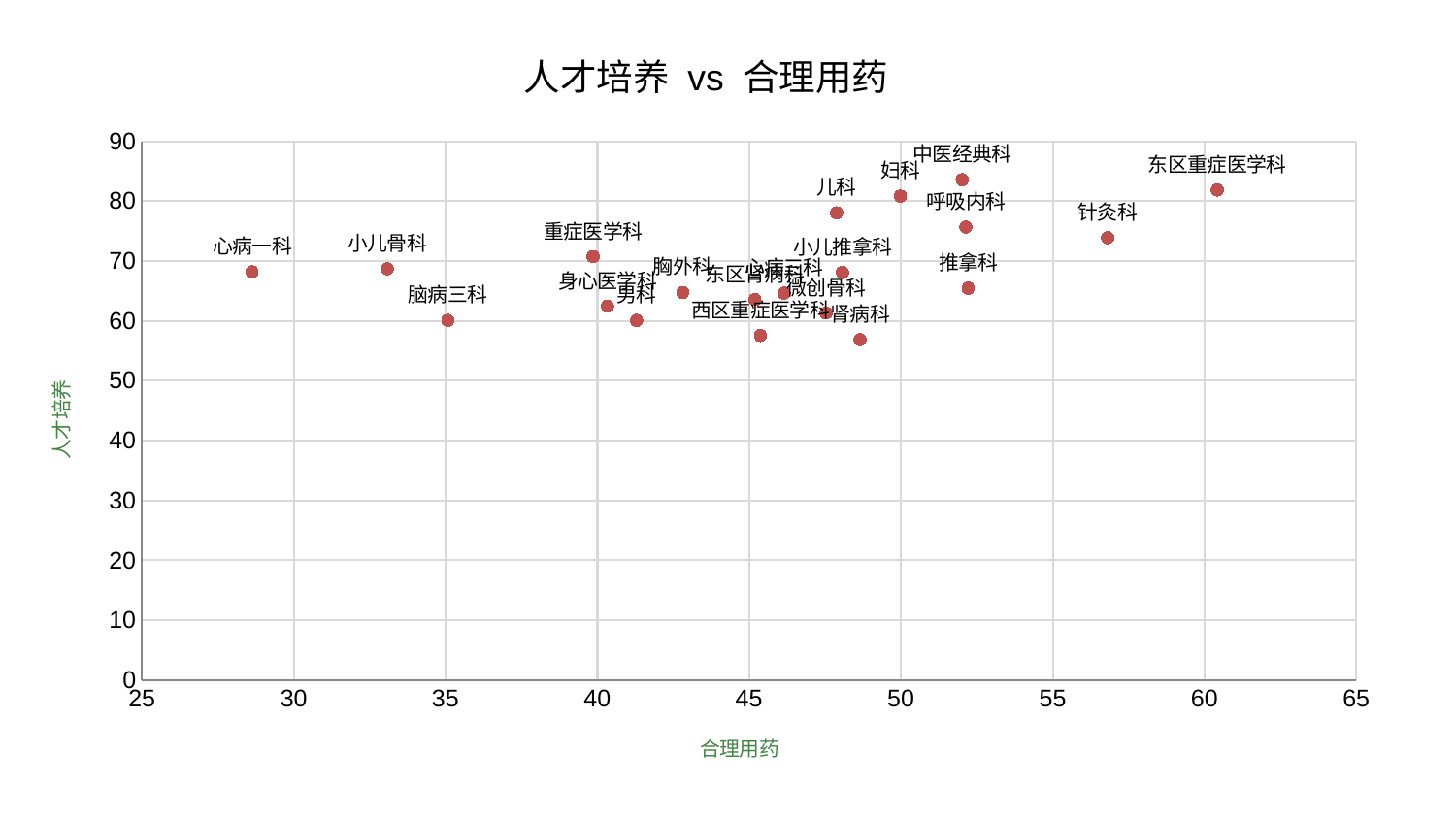

### Chart: 人才培养 vs 合理用药

| Category | 人才培养 |
|---|---|
261